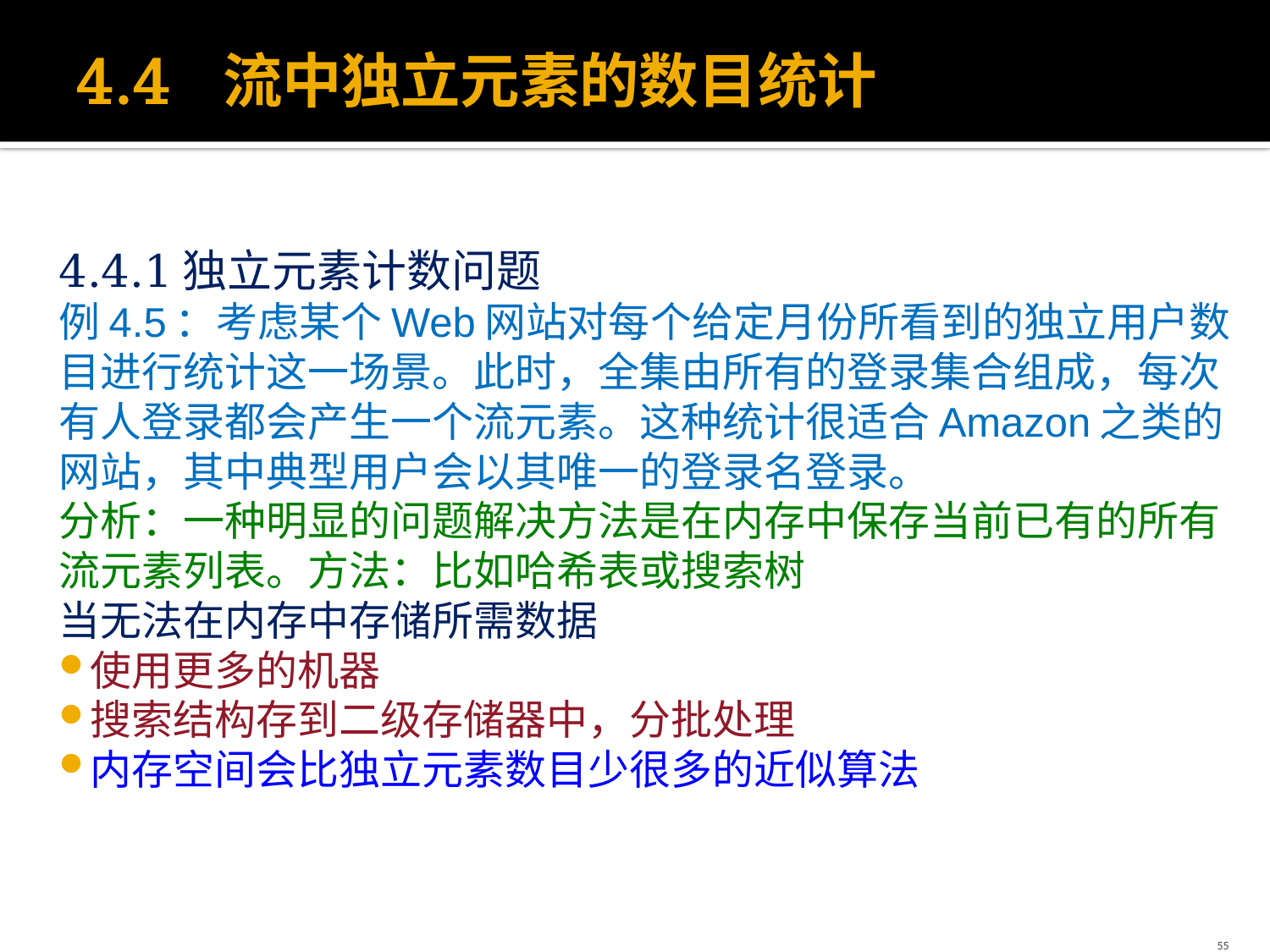

# 4.4  流中独立元素的数目统计
4.4.1独立元素计数问题
例4.5：考虑某个Web网站对每个给定月份所看到的独立用户数目进行统计这一场景。此时，全集由所有的登录集合组成，每次有人登录都会产生一个流元素。这种统计很适合Amazon之类的网站，其中典型用户会以其唯一的登录名登录。
分析：一种明显的问题解决方法是在内存中保存当前已有的所有流元素列表。方法：比如哈希表或搜索树
当无法在内存中存储所需数据
使用更多的机器
搜索结构存到二级存储器中，分批处理
内存空间会比独立元素数目少很多的近似算法
55